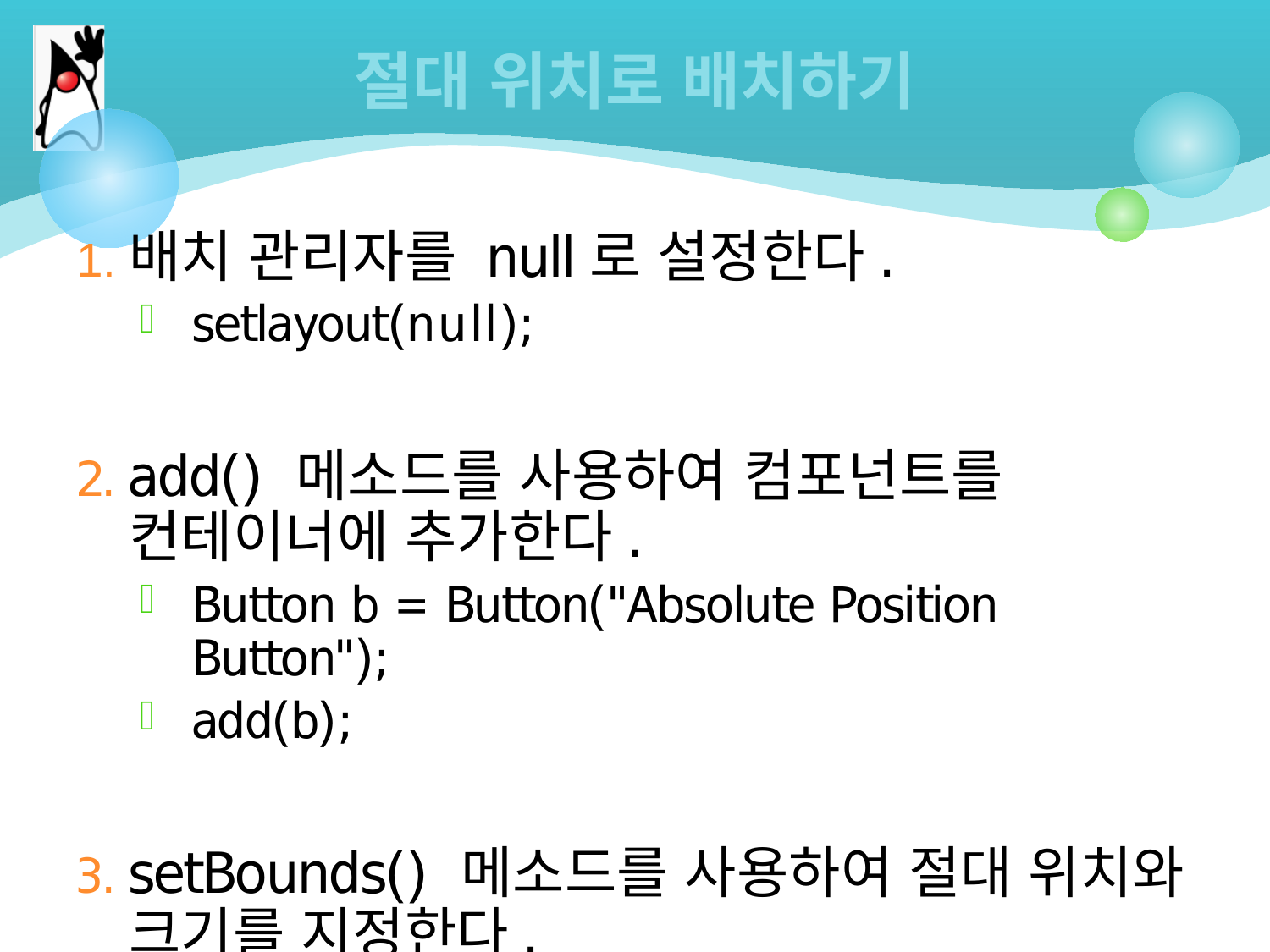

# 절대 위치로 배치하기
배치 관리자를 null로 설정한다.
setlayout(null);

add() 메소드를 사용하여 컴포넌트를 컨테이너에 추가한다.
Button b = Button("Absolute Position Button");
add(b);

setBounds() 메소드를 사용하여 절대 위치와 크기를 지정한다.
b.setBounds(x, y, w, h);

컴포넌트의 repaint() 메소드를 호출한다.
b.repaint();